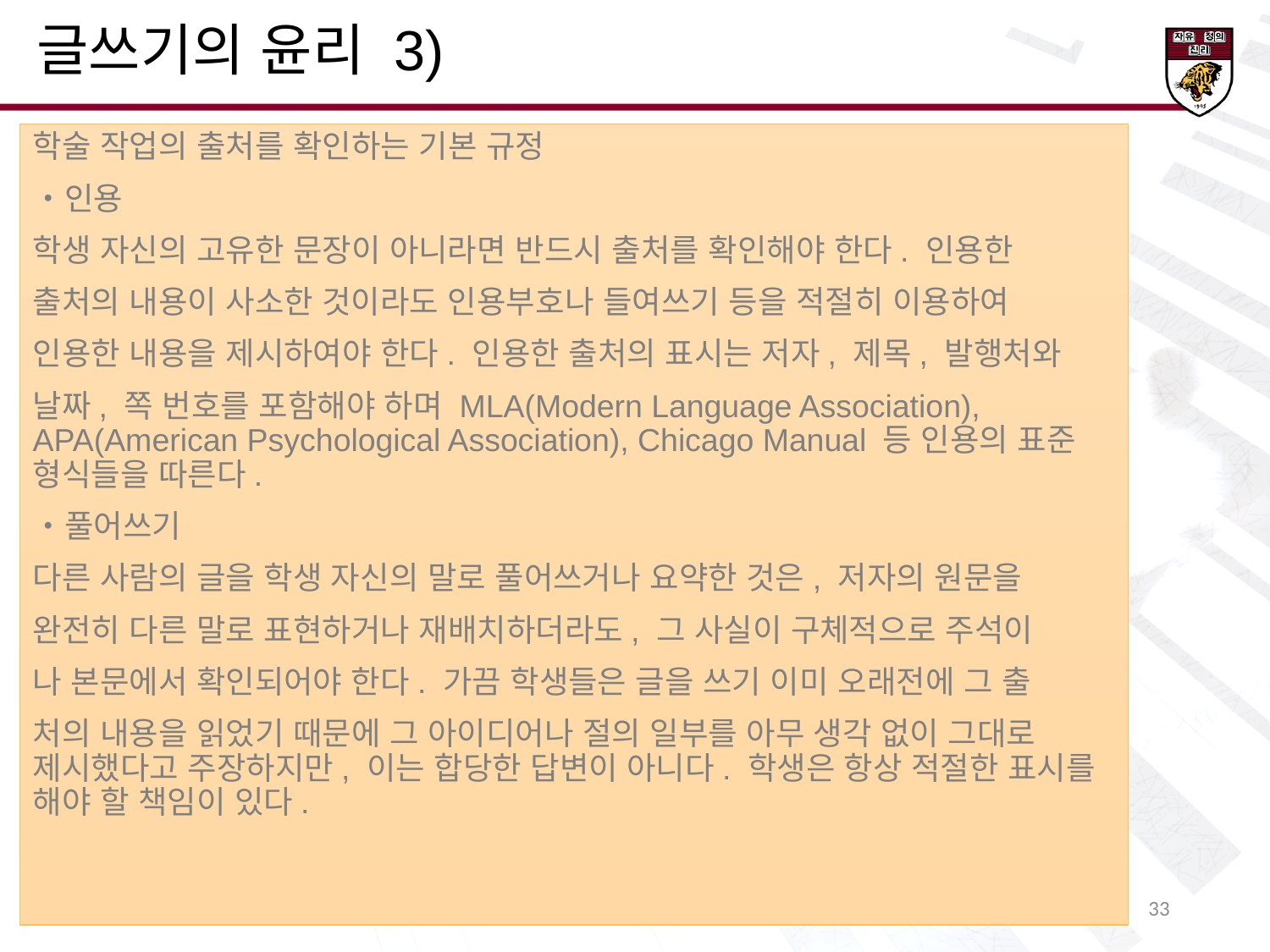

글쓰기의 윤리 3)
학술 작업의 출처를 확인하는 기본 규정
・인용
학생 자신의 고유한 문장이 아니라면 반드시 출처를 확인해야 한다. 인용한
출처의 내용이 사소한 것이라도 인용부호나 들여쓰기 등을 적절히 이용하여
인용한 내용을 제시하여야 한다. 인용한 출처의 표시는 저자, 제목, 발행처와
날짜, 쪽 번호를 포함해야 하며 MLA(Modern Language Association), APA(American Psychological Association), Chicago Manual 등 인용의 표준 형식들을 따른다.
・풀어쓰기
다른 사람의 글을 학생 자신의 말로 풀어쓰거나 요약한 것은, 저자의 원문을
완전히 다른 말로 표현하거나 재배치하더라도, 그 사실이 구체적으로 주석이
나 본문에서 확인되어야 한다. 가끔 학생들은 글을 쓰기 이미 오래전에 그 출
처의 내용을 읽었기 때문에 그 아이디어나 절의 일부를 아무 생각 없이 그대로 제시했다고 주장하지만, 이는 합당한 답변이 아니다. 학생은 항상 적절한 표시를 해야 할 책임이 있다.

33